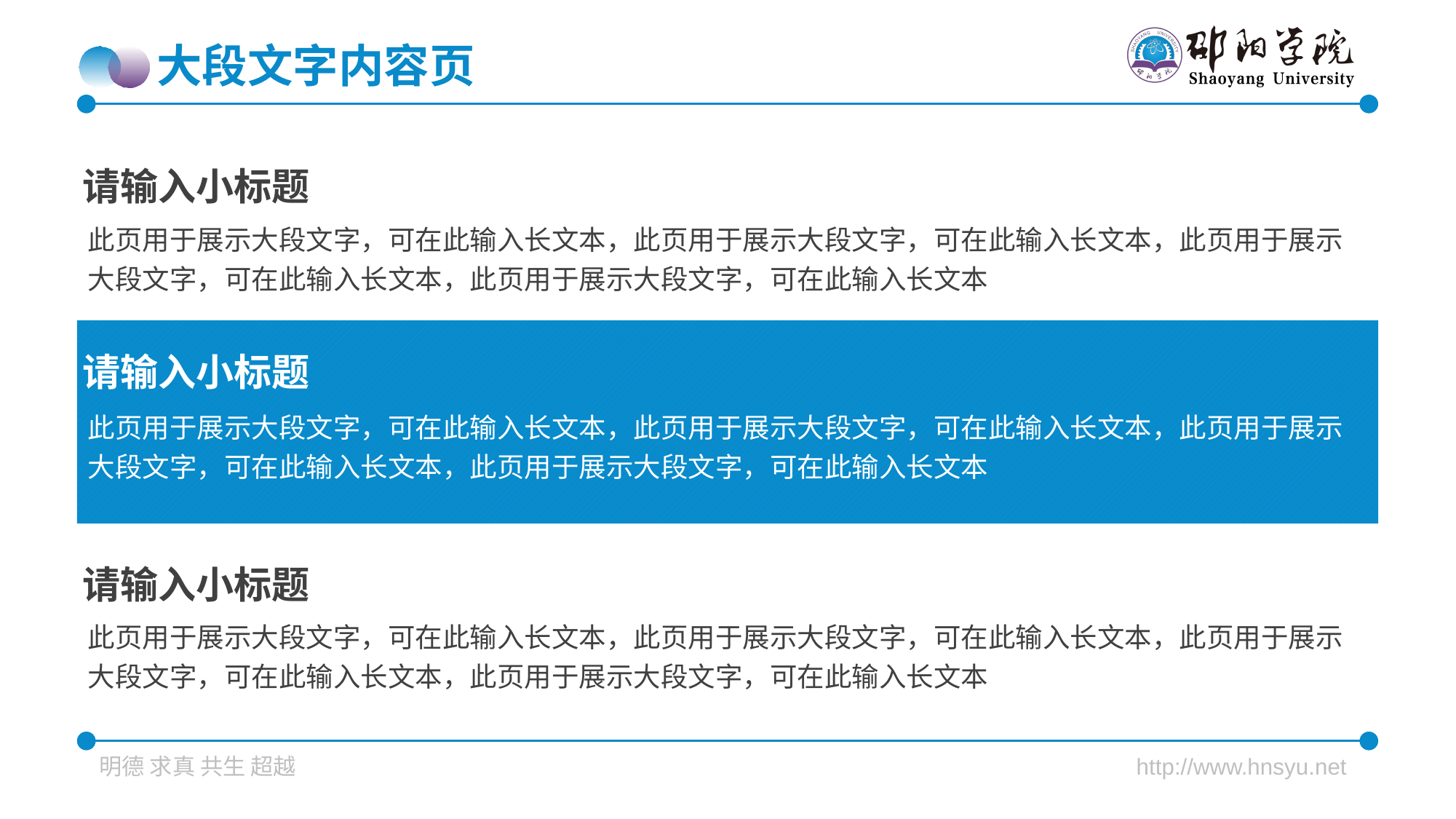

大段文字内容页
请输入小标题
此页用于展示大段文字，可在此输入长文本，此页用于展示大段文字，可在此输入长文本，此页用于展示大段文字，可在此输入长文本，此页用于展示大段文字，可在此输入长文本

请输入小标题

此页用于展示大段文字，可在此输入长文本，此页用于展示大段文字，可在此输入长文本，此页用于展示大段文字，可在此输入长文本，此页用于展示大段文字，可在此输入长文本

请输入小标题
此页用于展示大段文字，可在此输入长文本，此页用于展示大段文字，可在此输入长文本，此页用于展示大段文字，可在此输入长文本，此页用于展示大段文字，可在此输入长文本